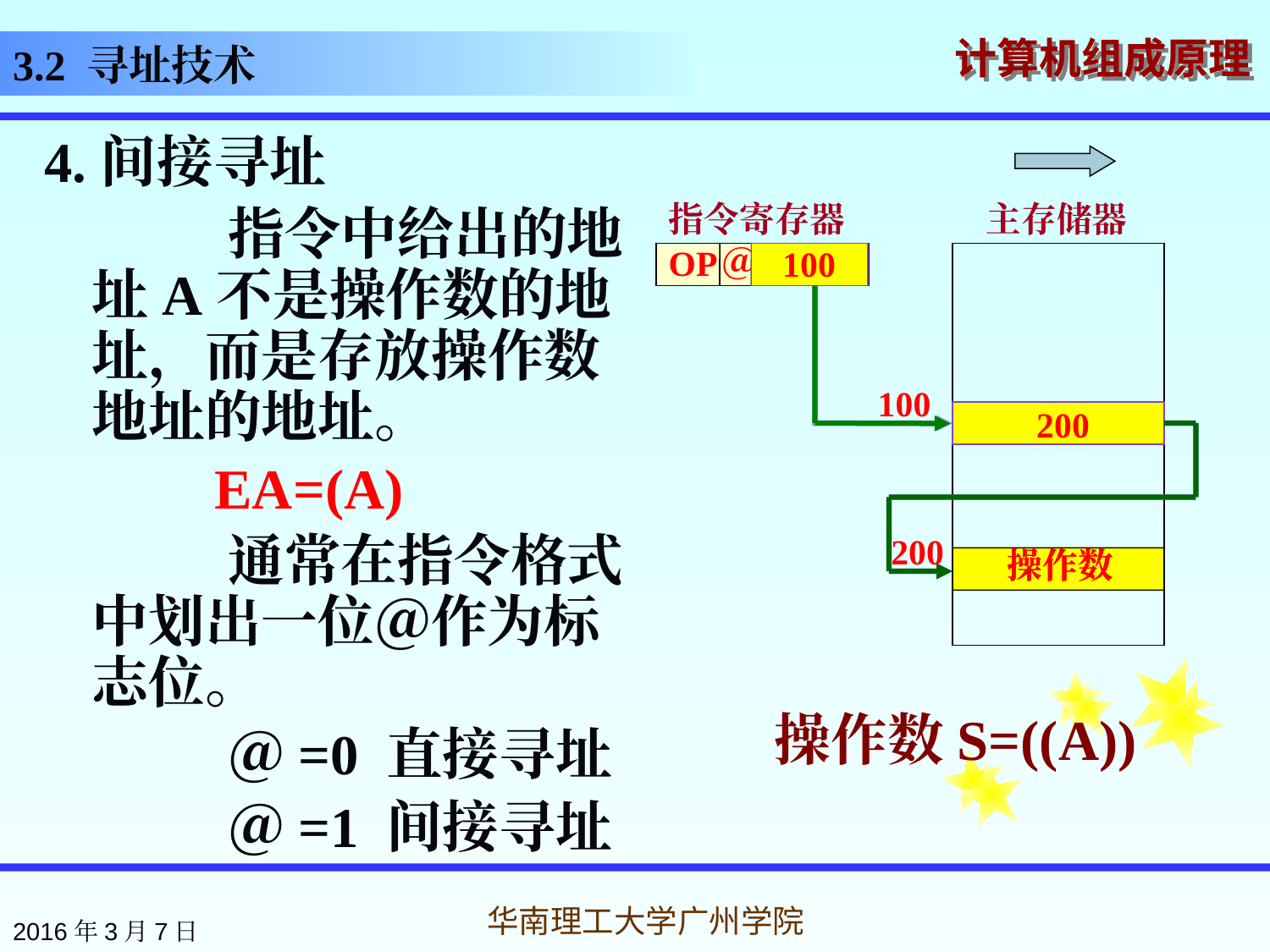

3.2 寻址技术
4.间接寻址
            指令中给出的地址A不是操作数的地址，而是存放操作数地址的地址。
            EA=(A)
            通常在指令格式中划出一位＠作为标志位。
            ＠=0 直接寻址
            ＠=1 间接寻址

指令寄存器
主存储器
＠
A
OP

操作数

EA
100

100
200

200
操作数

操作数S=((A))
2016年3月7日
华南理工大学广州学院